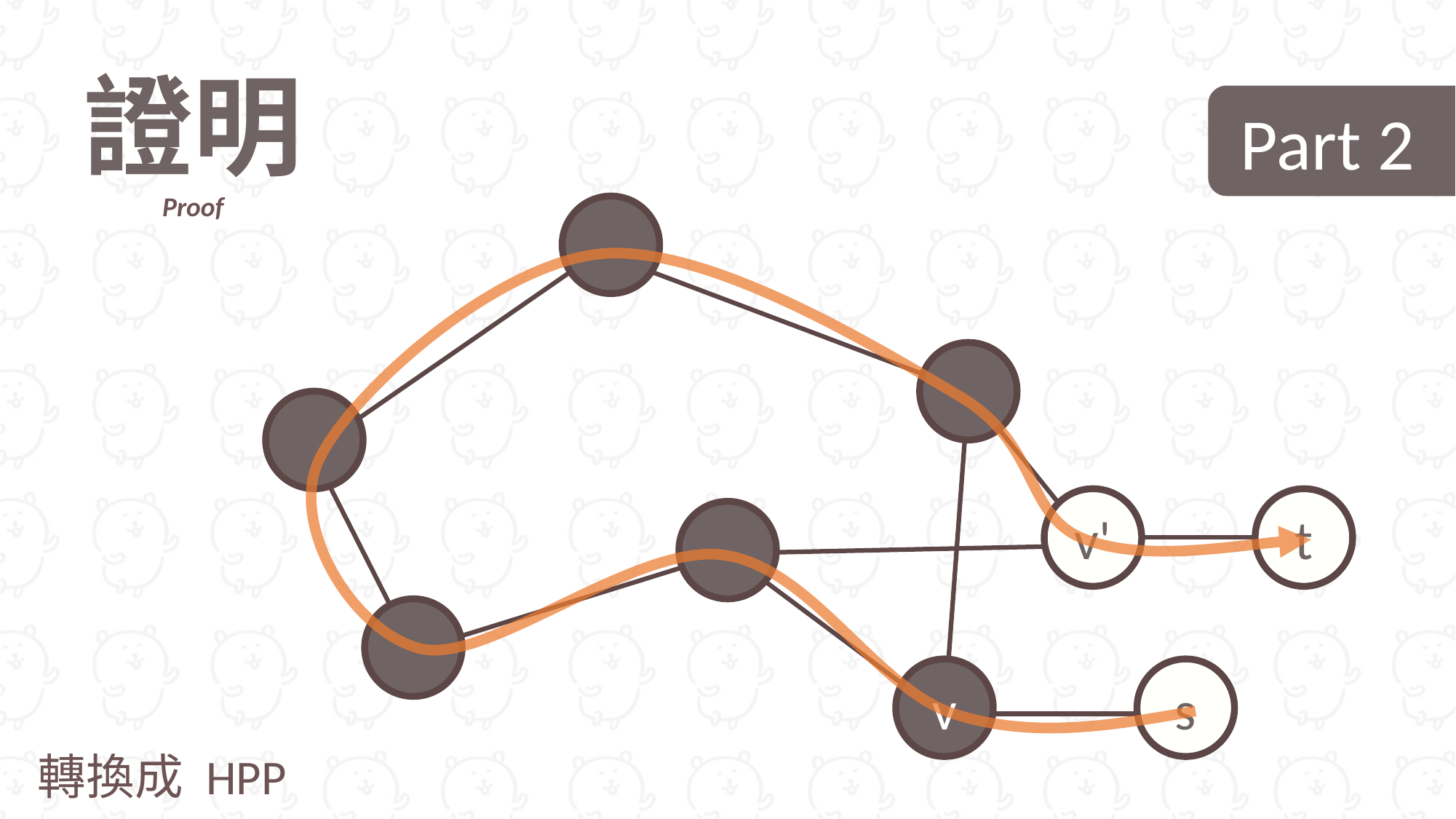

證明
Proof
 Part 2

t
v'

s
v
轉換成 HPP